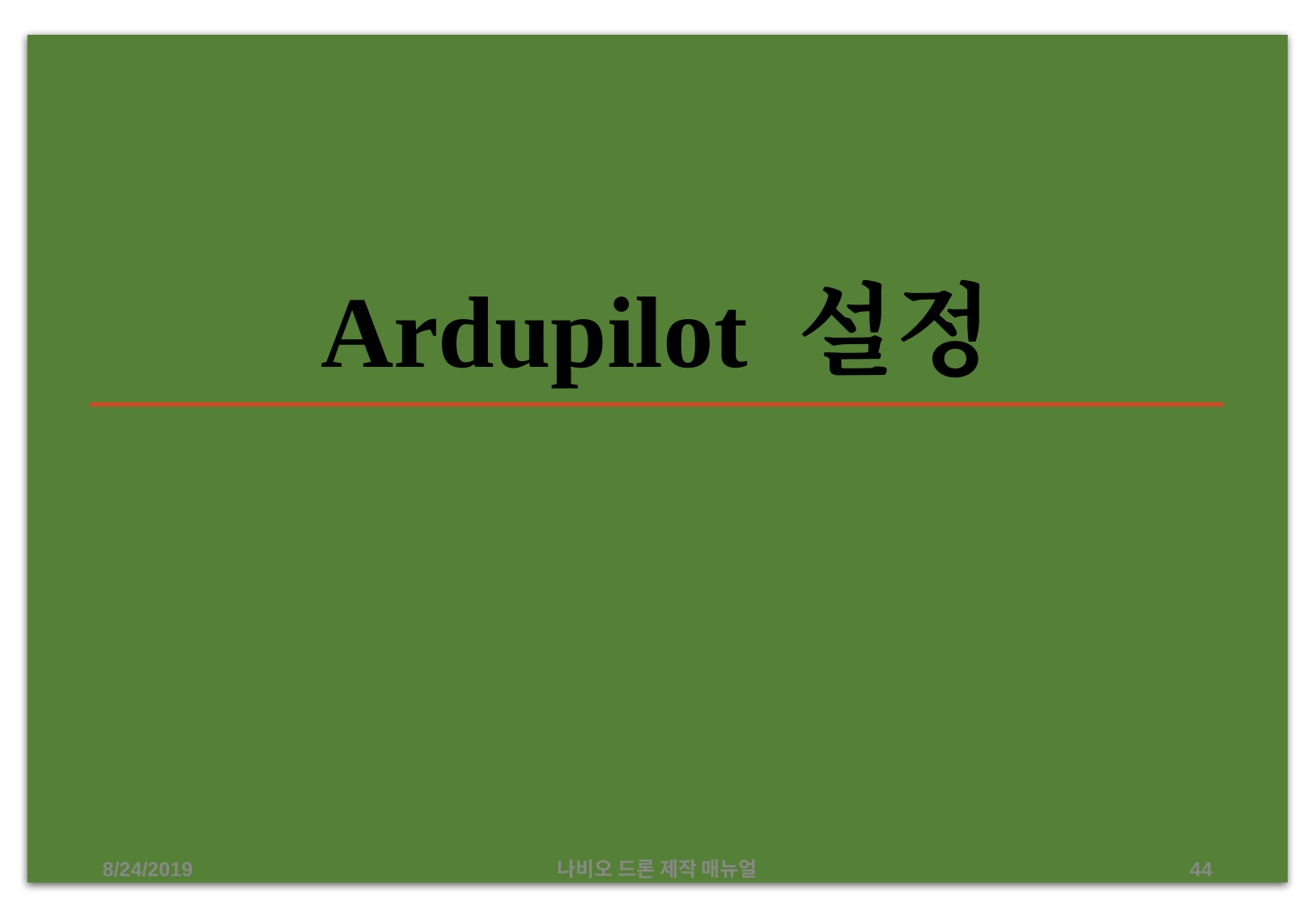

# Ardupilot 설정

8/24/2019
나비오 드론 제작 매뉴얼
44